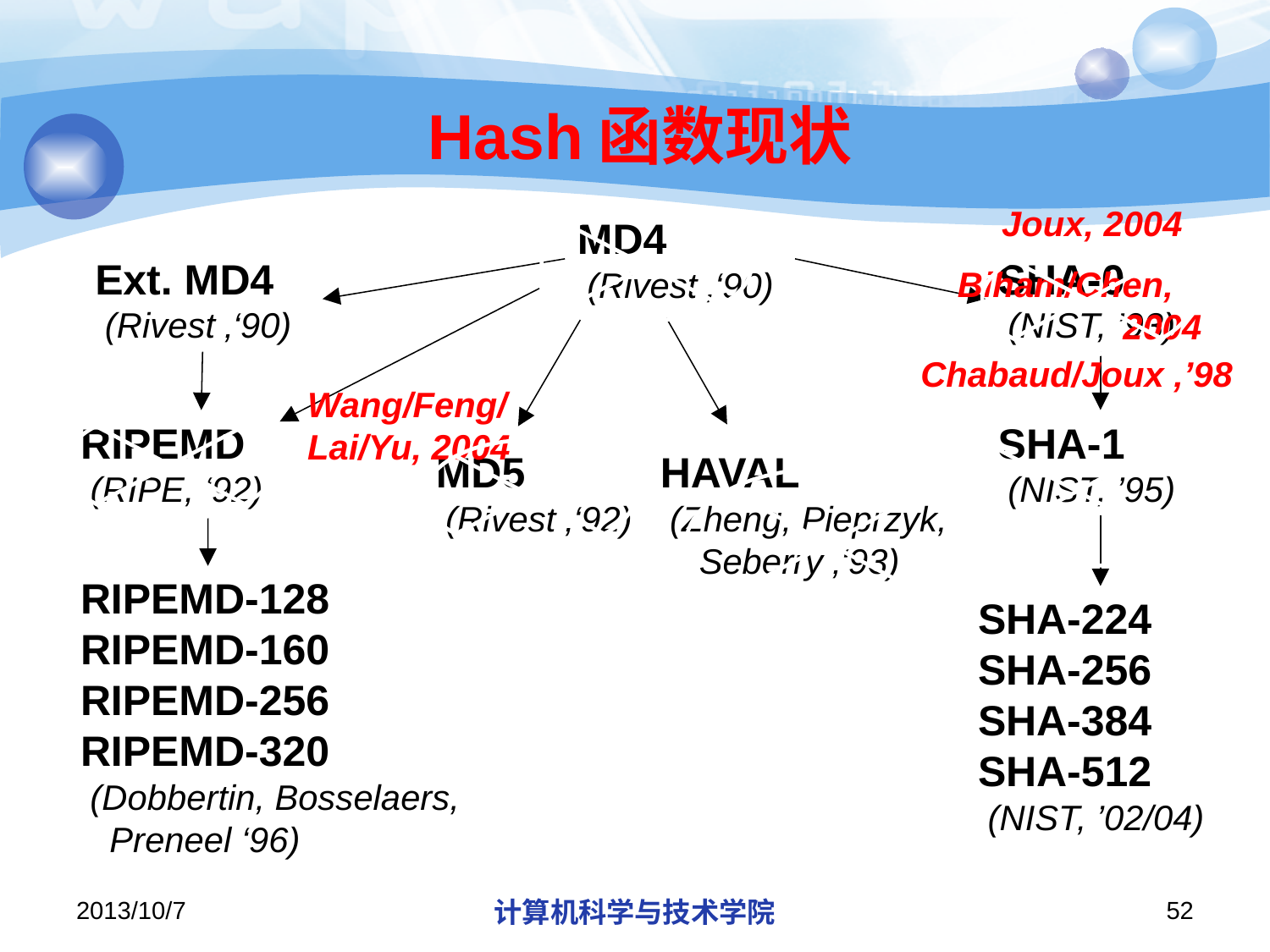

# Hash函数现状
Joux‚ 2004
MD4
 (Rivest ‚‘90)

Ext. MD4
 (Rivest ‚‘90)
SHA-0
 (NIST, ’93)
Biham/Chen‚
                 2004
Chabaud/Joux ‚’98
Wang/Feng/
Lai/Yu‚ 2004

RIPEMD
 (RIPE, ‘92)
SHA-1
 (NIST, ’95)

MD5
 (Rivest ‚‘92)
HAVAL
 (Zheng, Pieprzyk,
    Seberry ‚‘93)

RIPEMD-128
RIPEMD-160
RIPEMD-256
RIPEMD-320
 (Dobbertin, Bosselaers,
   Preneel ‘96)
SHA-224
SHA-256
SHA-384
SHA-512
 (NIST, ’02/04)
2013/10/7
计算机科学与技术学院
52